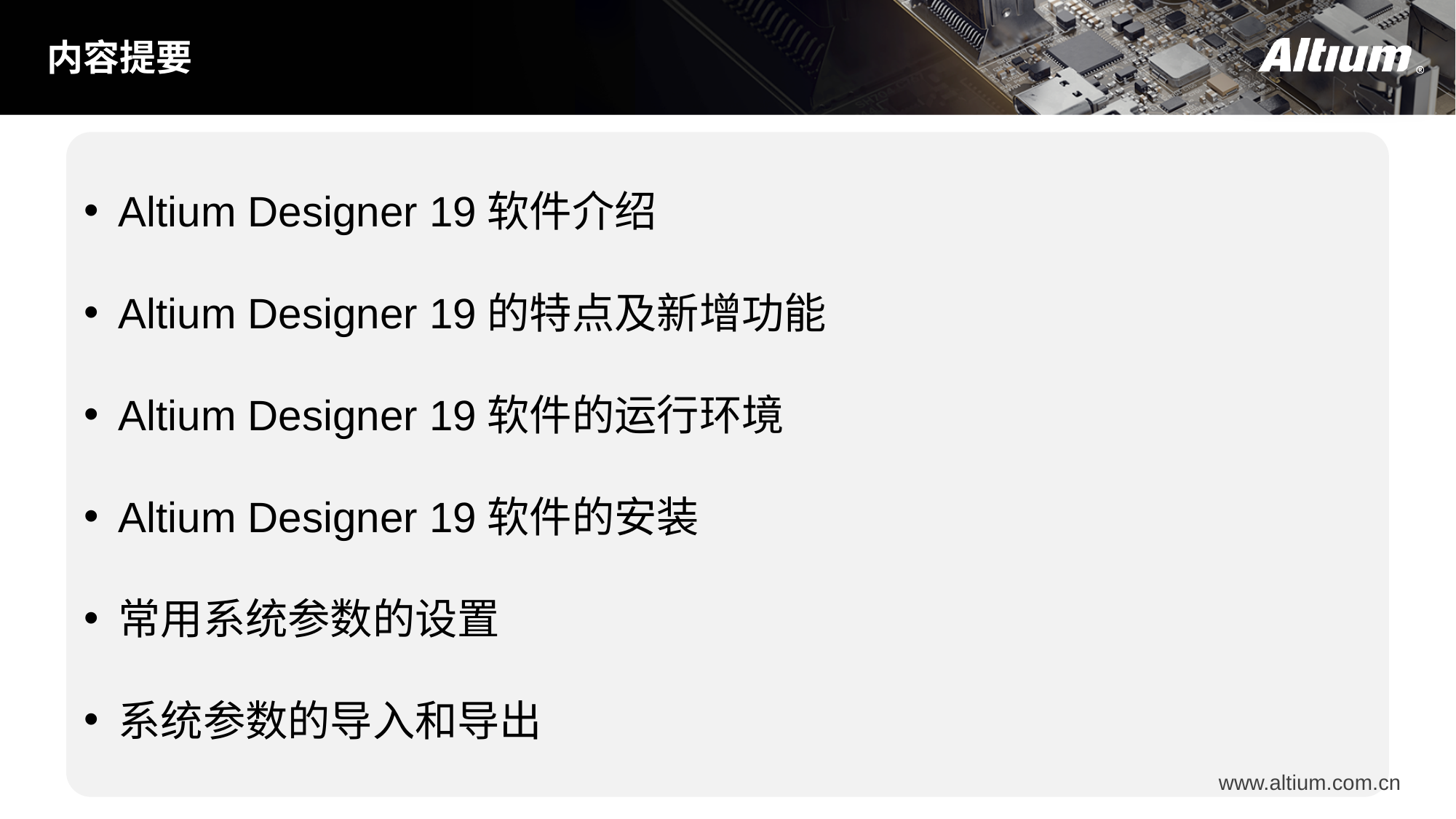

内容提要
Altium Designer 19软件介绍

Altium Designer 19的特点及新增功能

Altium Designer 19软件的运行环境

Altium Designer 19软件的安装

常用系统参数的设置

系统参数的导入和导出
www.altium.com.cn